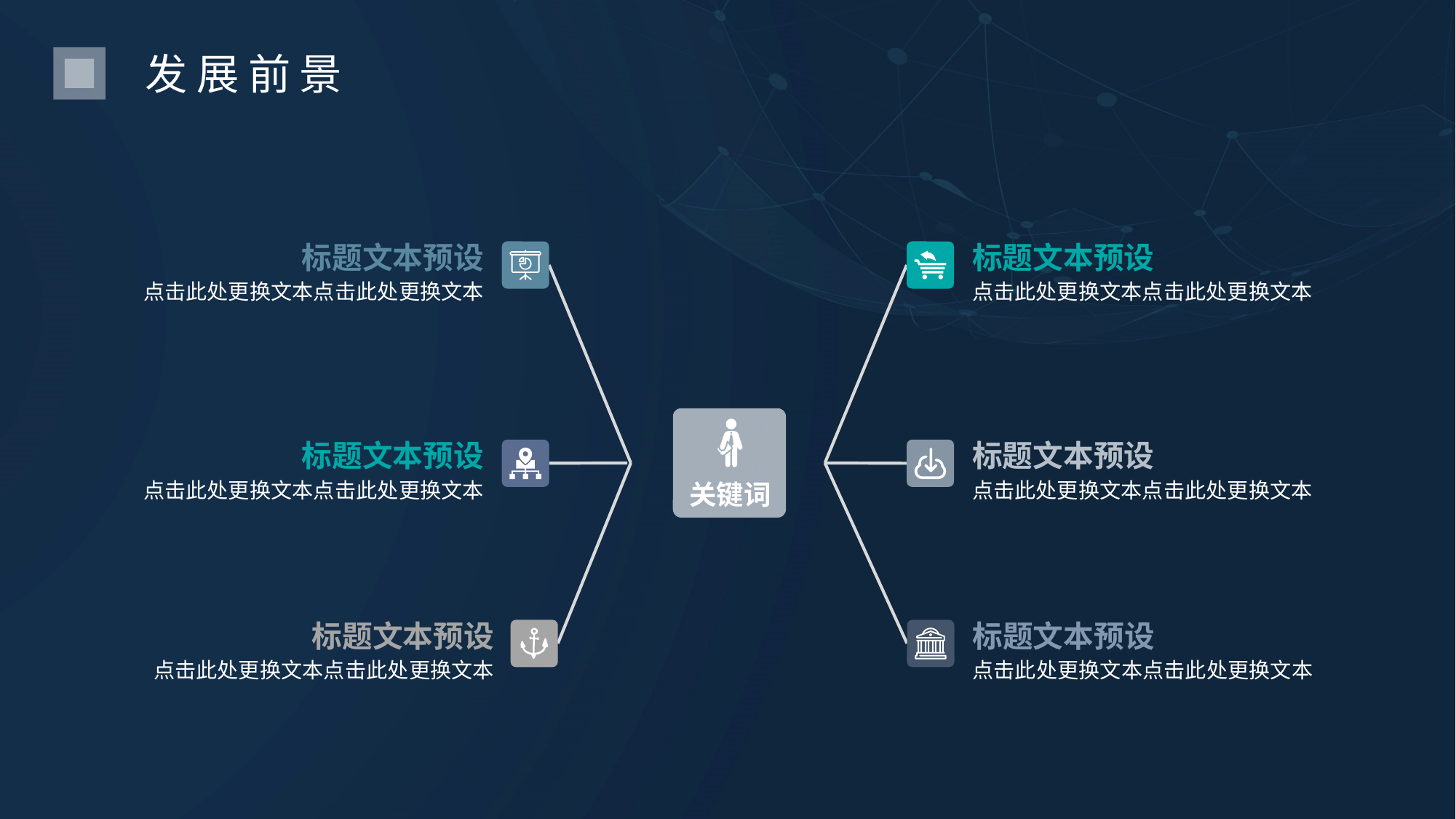

发展前景

标题文本预设
标题文本预设

点击此处更换文本点击此处更换文本
点击此处更换文本点击此处更换文本

标题文本预设
标题文本预设

关键词
点击此处更换文本点击此处更换文本
点击此处更换文本点击此处更换文本
标题文本预设
标题文本预设

点击此处更换文本点击此处更换文本
点击此处更换文本点击此处更换文本